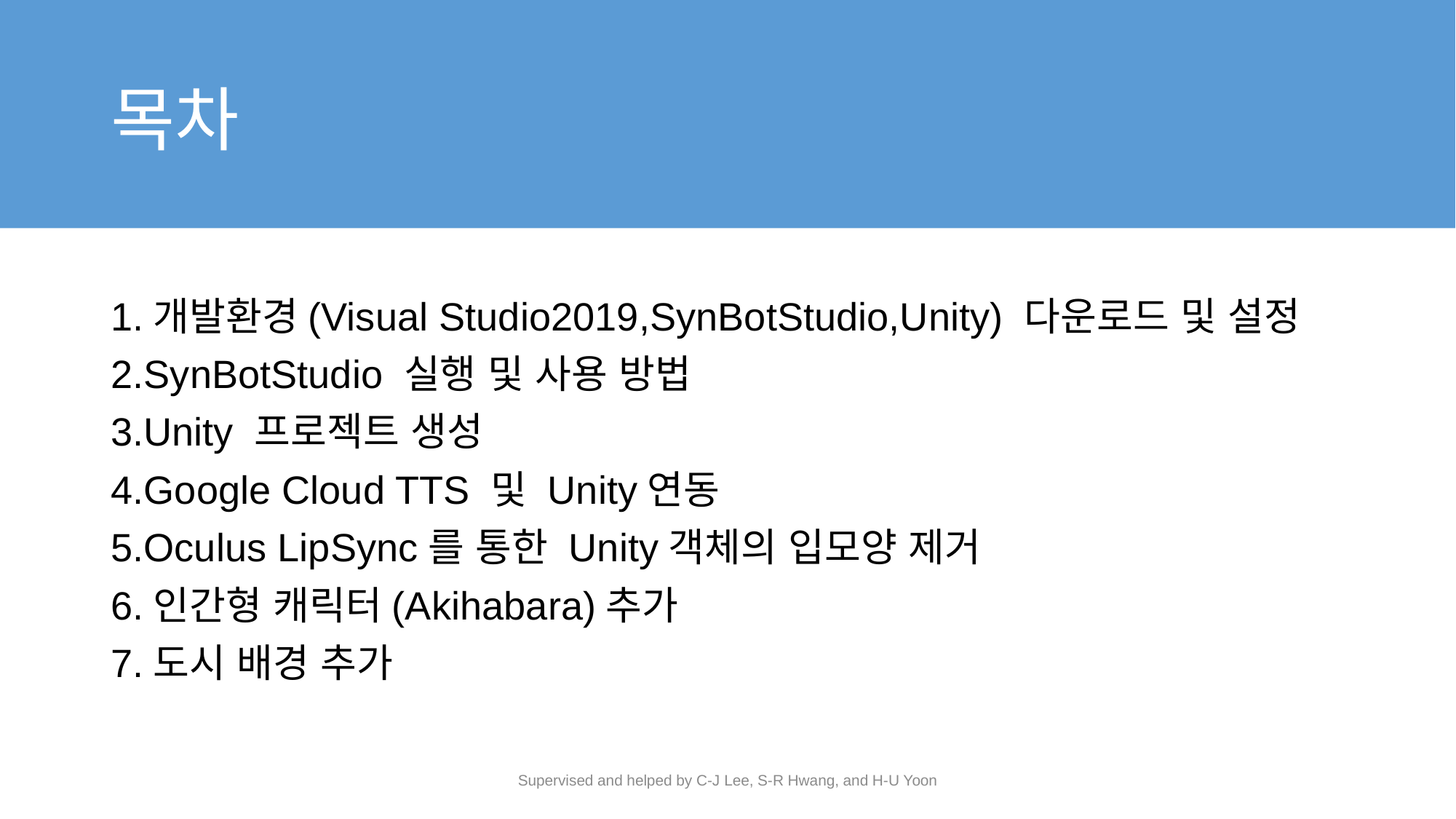

# 목차
1.개발환경(Visual Studio2019,SynBotStudio,Unity) 다운로드 및 설정
2.SynBotStudio 실행 및 사용 방법
3.Unity 프로젝트 생성
4.Google Cloud TTS 및 Unity연동
5.Oculus LipSync를 통한 Unity객체의 입모양 제거
6.인간형 캐릭터(Akihabara)추가
7.도시 배경 추가

Supervised and helped by C-J Lee, S-R Hwang, and H-U Yoon